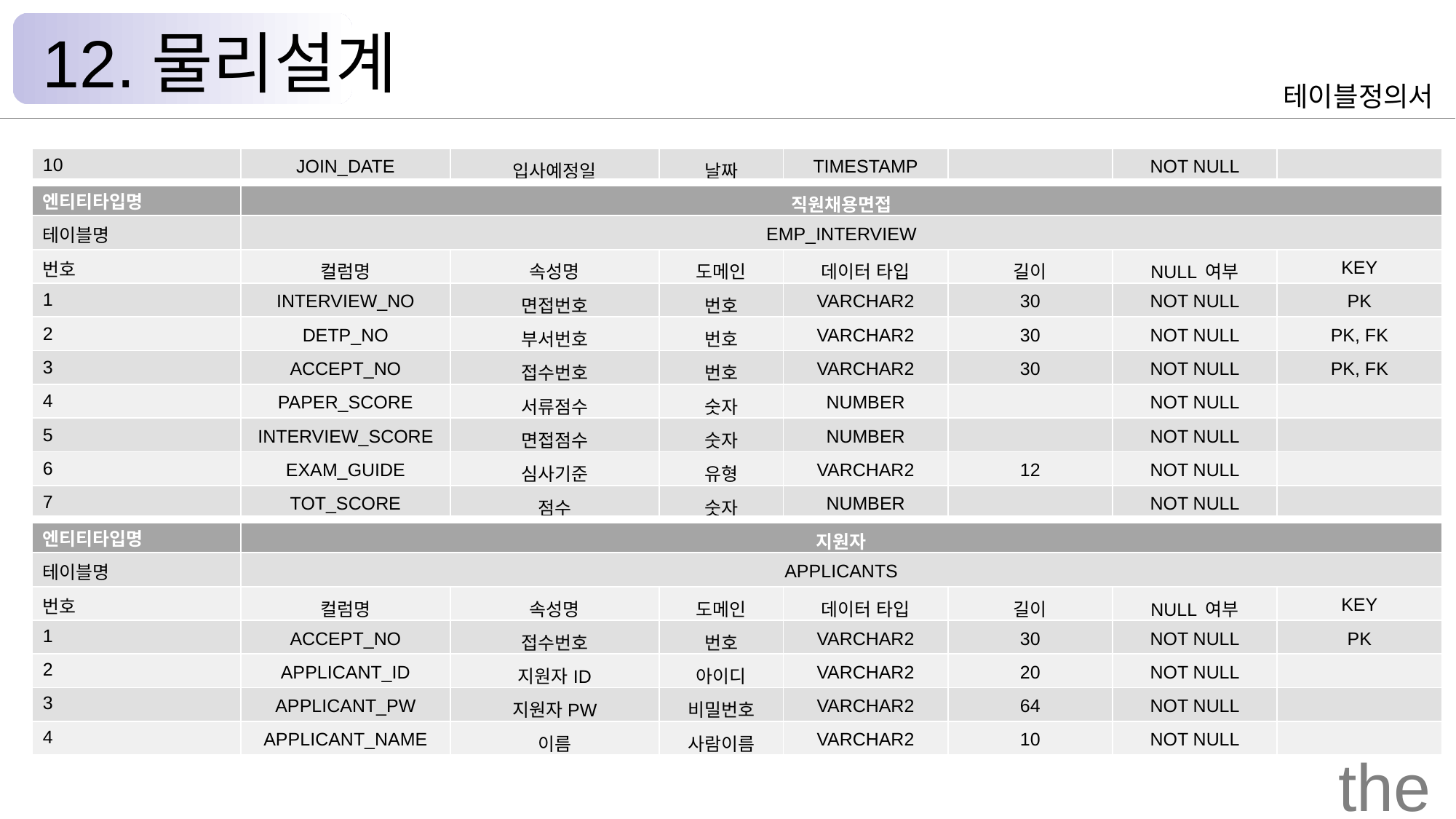

12.물리설계

테이블정의서
| 10 | JOIN\_DATE | 입사예정일 | 날짜 | TIMESTAMP |  | NOT NULL |  |
| --- | --- | --- | --- | --- | --- | --- | --- |
| 엔티티타입명 | 직원채용면접 |  |  |  |  |  |  |
| 테이블명 | EMP\_INTERVIEW |  |  |  |  |  |  |
| 번호 | 컬럼명 | 속성명 | 도메인 | 데이터 타입 | 길이 | NULL 여부 | KEY |
| 1 | INTERVIEW\_NO | 면접번호 | 번호 | VARCHAR2 | 30 | NOT NULL | PK |
| 2 | DETP\_NO | 부서번호 | 번호 | VARCHAR2 | 30 | NOT NULL | PK, FK |
| 3 | ACCEPT\_NO | 접수번호 | 번호 | VARCHAR2 | 30 | NOT NULL | PK, FK |
| 4 | PAPER\_SCORE | 서류점수 | 숫자 | NUMBER |  | NOT NULL |  |
| 5 | INTERVIEW\_SCORE | 면접점수 | 숫자 | NUMBER |  | NOT NULL |  |
| 6 | EXAM\_GUIDE | 심사기준 | 유형 | VARCHAR2 | 12 | NOT NULL |  |
| 7 | TOT\_SCORE | 점수 | 숫자 | NUMBER |  | NOT NULL |  |
| 엔티티타입명 | 지원자 |  |  |  |  |  |  |
| 테이블명 | APPLICANTS |  |  |  |  |  |  |
| 번호 | 컬럼명 | 속성명 | 도메인 | 데이터 타입 | 길이 | NULL 여부 | KEY |
| 1 | ACCEPT\_NO | 접수번호 | 번호 | VARCHAR2 | 30 | NOT NULL | PK |
| 2 | APPLICANT\_ID | 지원자ID | 아이디 | VARCHAR2 | 20 | NOT NULL |  |
| 3 | APPLICANT\_PW | 지원자PW | 비밀번호 | VARCHAR2 | 64 | NOT NULL |  |
| 4 | APPLICANT\_NAME | 이름 | 사람이름 | VARCHAR2 | 10 | NOT NULL |  |
the Palace